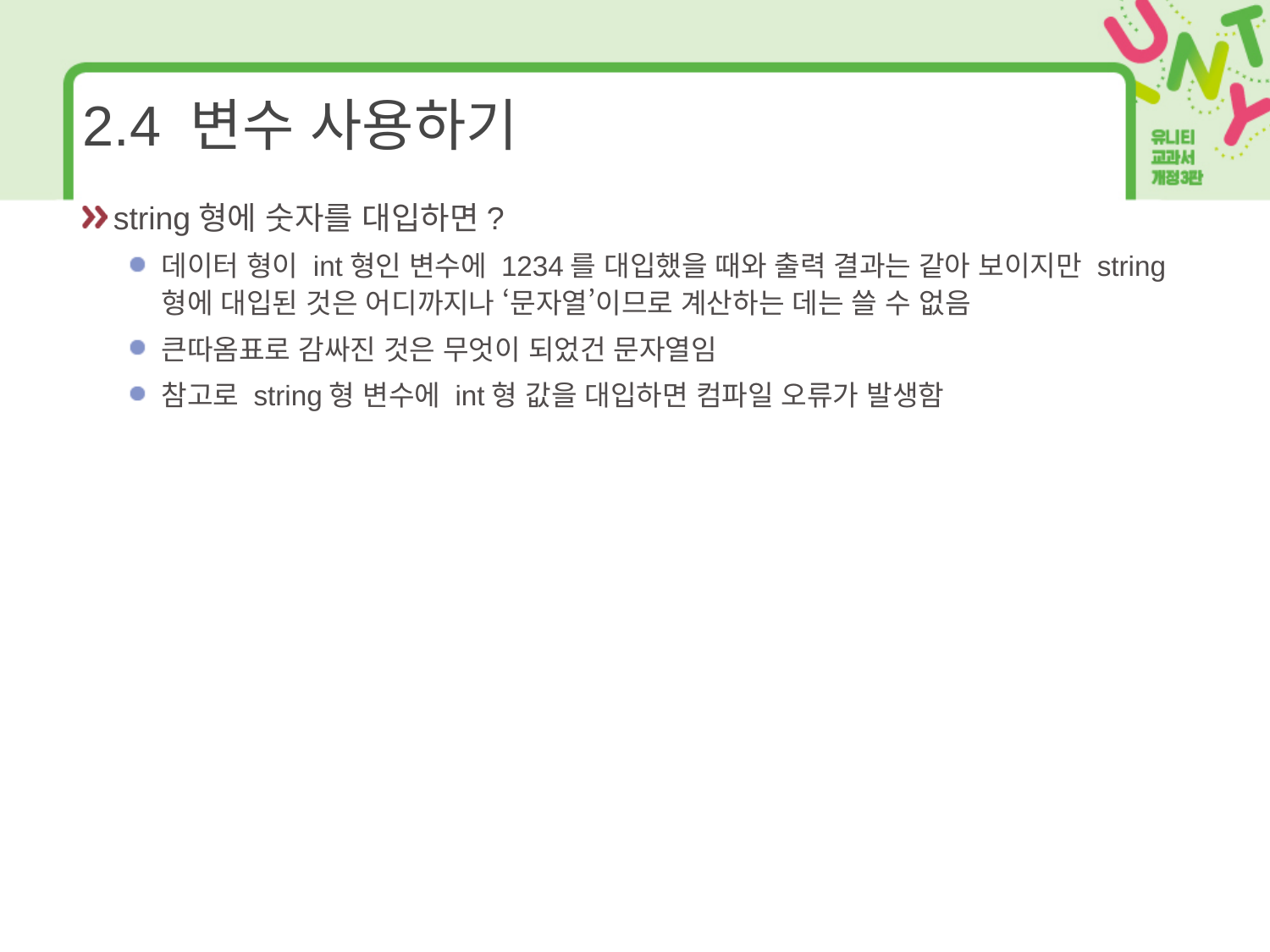

# 2.4 변수 사용하기
string형에 숫자를 대입하면?
데이터 형이 int형인 변수에 1234를 대입했을 때와 출력 결과는 같아 보이지만 string형에 대입된 것은 어디까지나 ‘문자열’이므로 계산하는 데는 쓸 수 없음
큰따옴표로 감싸진 것은 무엇이 되었건 문자열임
참고로 string형 변수에 int형 값을 대입하면 컴파일 오류가 발생함